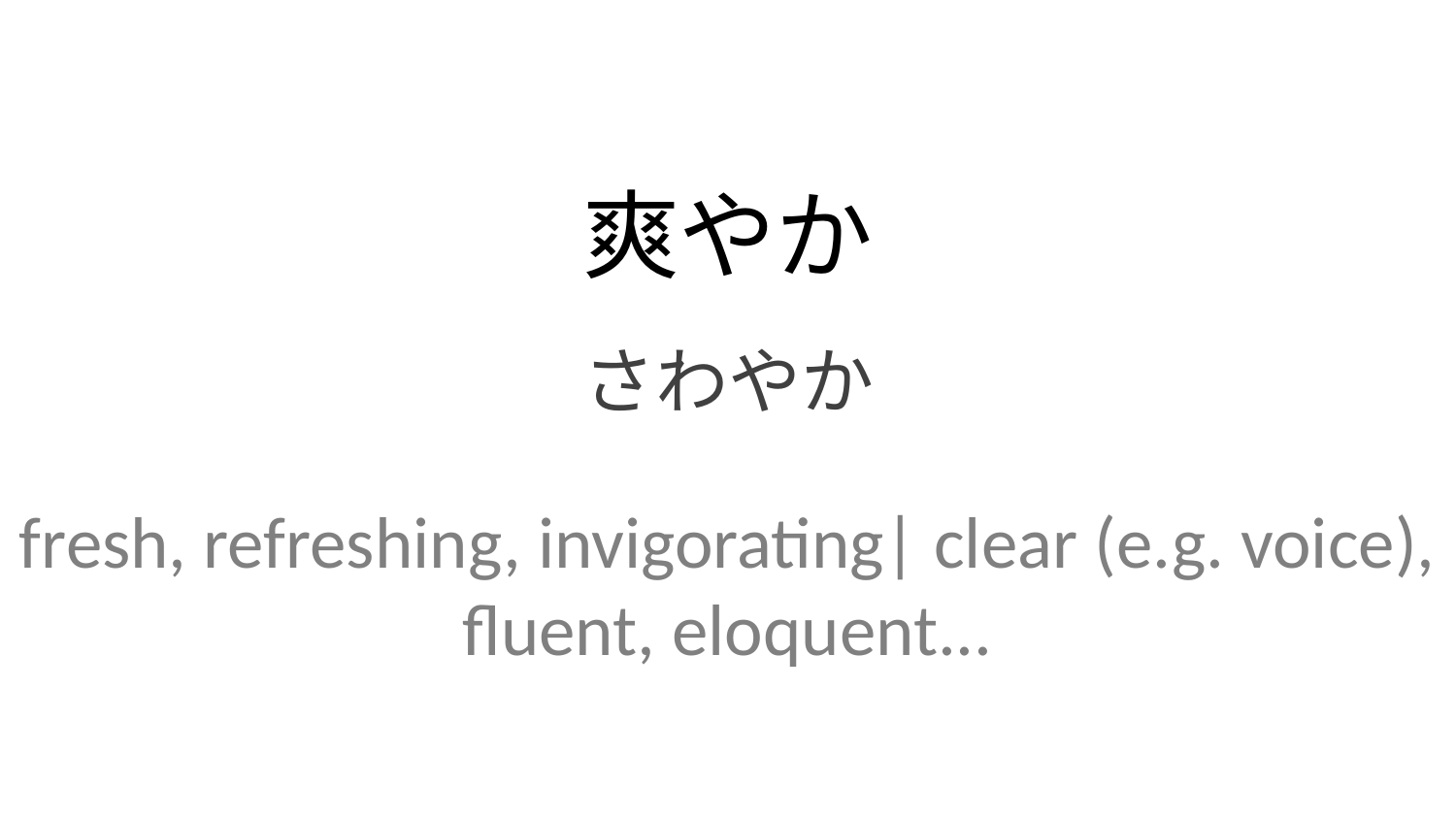

爽やか

さわやか
fresh, refreshing, invigorating| clear (e.g. voice), fluent, eloquent...